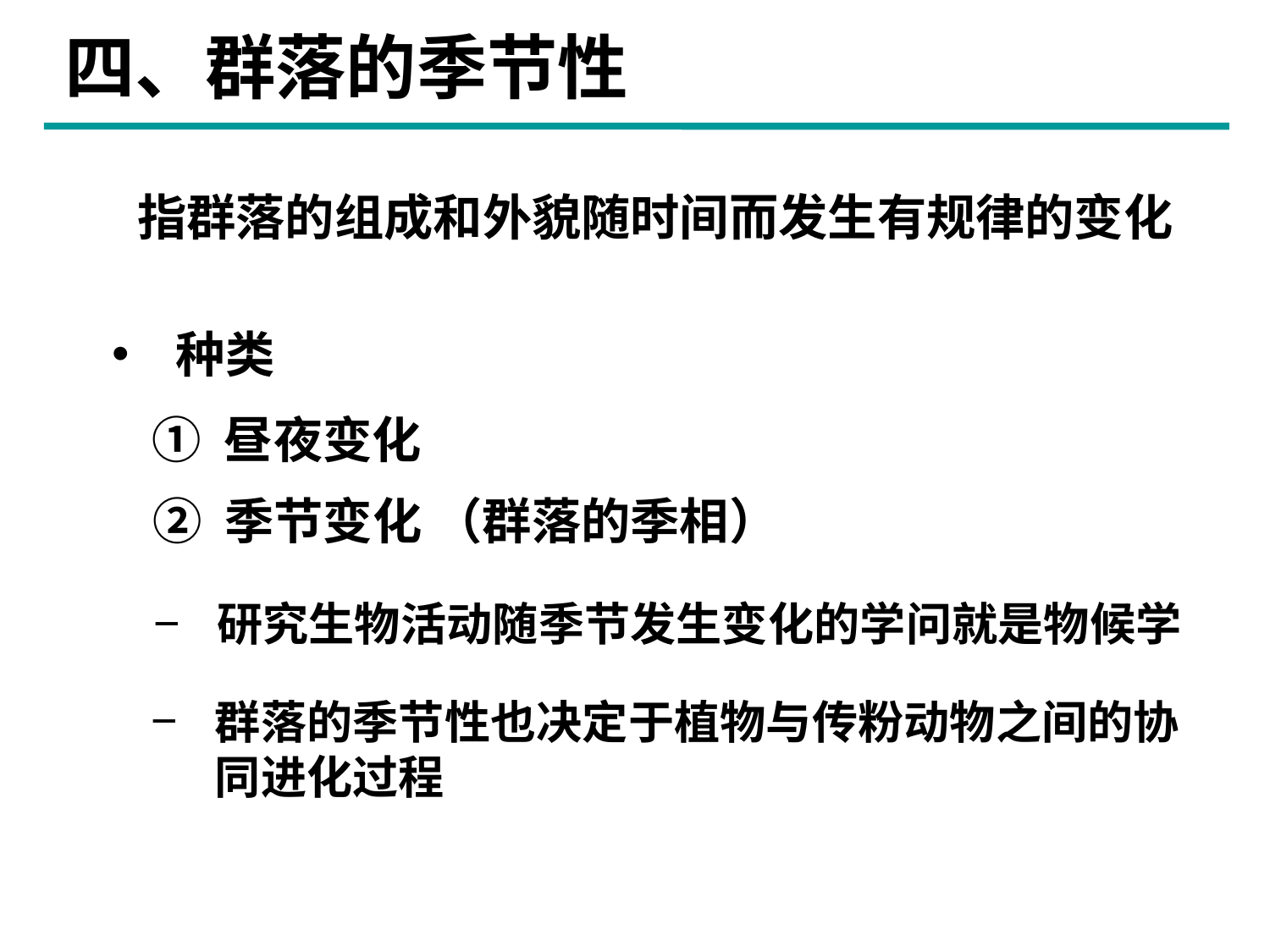

# 四、群落的季节性
指群落的组成和外貌随时间而发生有规律的变化
种类
① 昼夜变化
② 季节变化 （群落的季相）
研究生物活动随季节发生变化的学问就是物候学
群落的季节性也决定于植物与传粉动物之间的协同进化过程